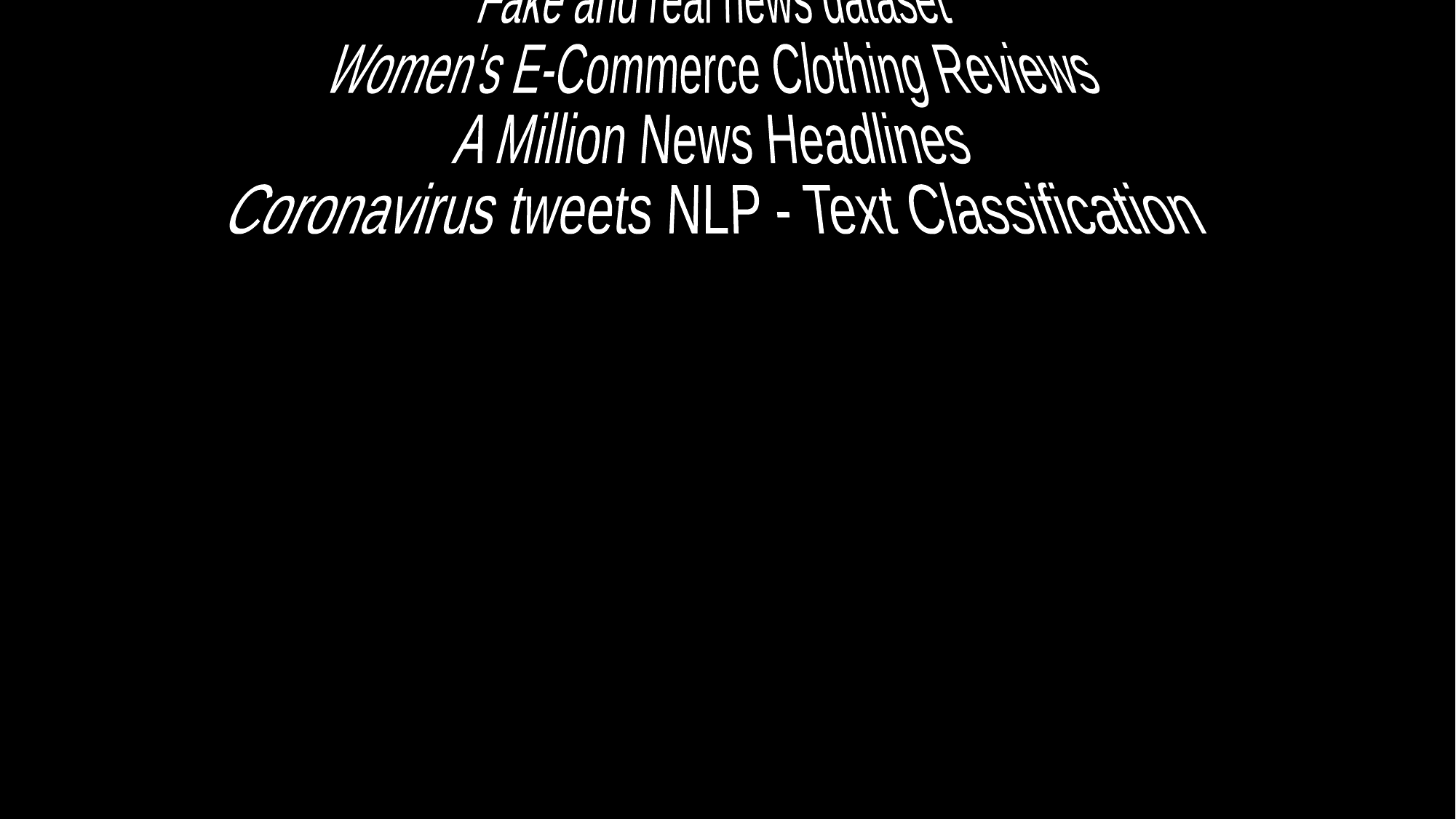

AI야 , 진짜 뉴스를 찾아줘! AI 경진대회
청와대 청원 주제 데이터
한국어 문장 관계 분류 경진대회
Bag of Words Meets Bags of Popcorn
COVID-19 Open Research Dataset Challenge (CORD-19)
Fake and real news dataset
Women's E-Commerce Clothing Reviews
A Million News Headlines
Coronavirus tweets NLP - Text Classification